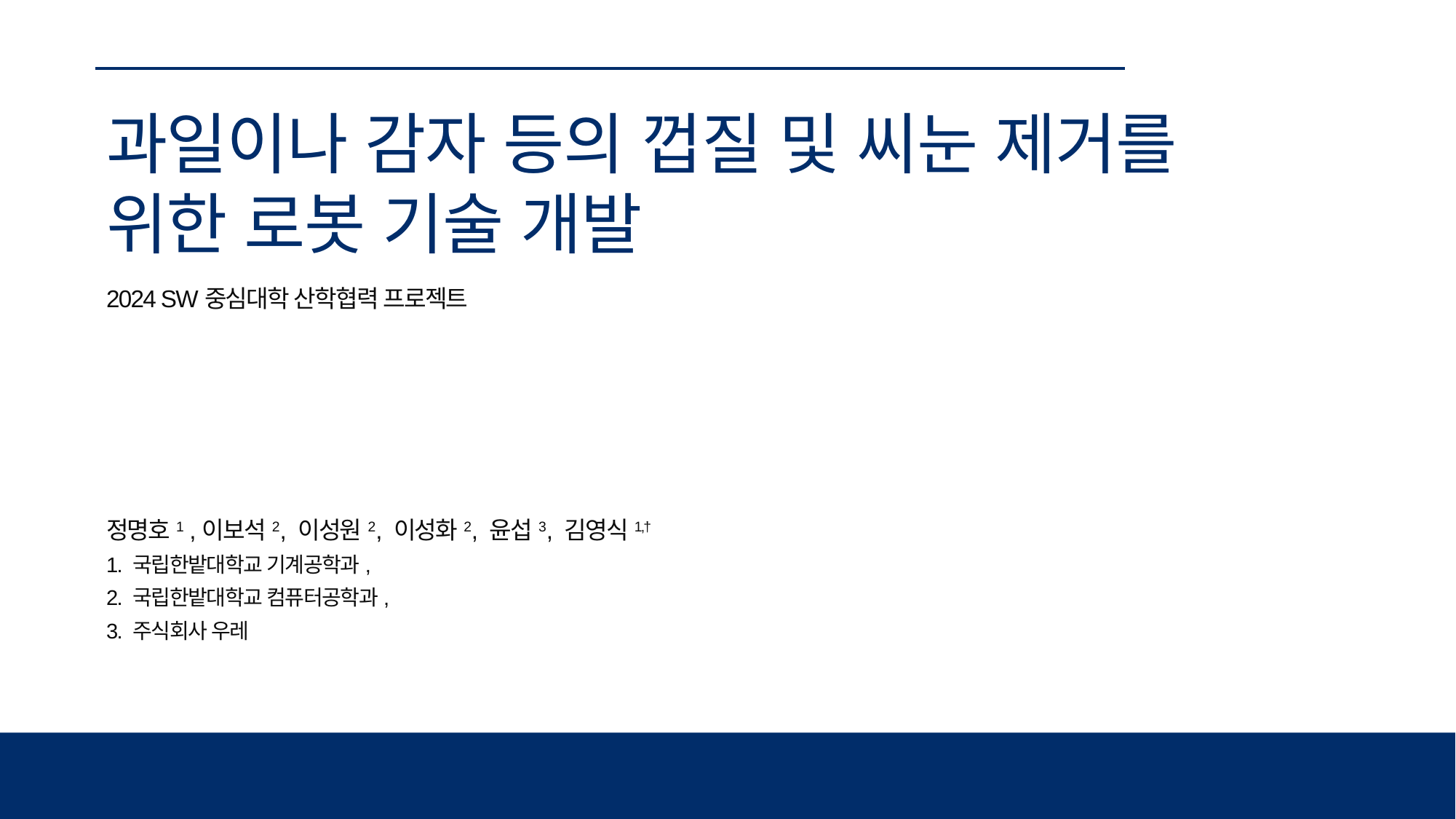

과일이나 감자 등의 껍질 및 씨눈 제거를 위한 로봇 기술 개발
2024 SW중심대학 산학협력 프로젝트
정명호1 ,이보석2, 이성원2, 이성화2, 윤섭3, 김영식1,†
1. 국립한밭대학교 기계공학과,
2. 국립한밭대학교 컴퓨터공학과,
3. 주식회사 우레